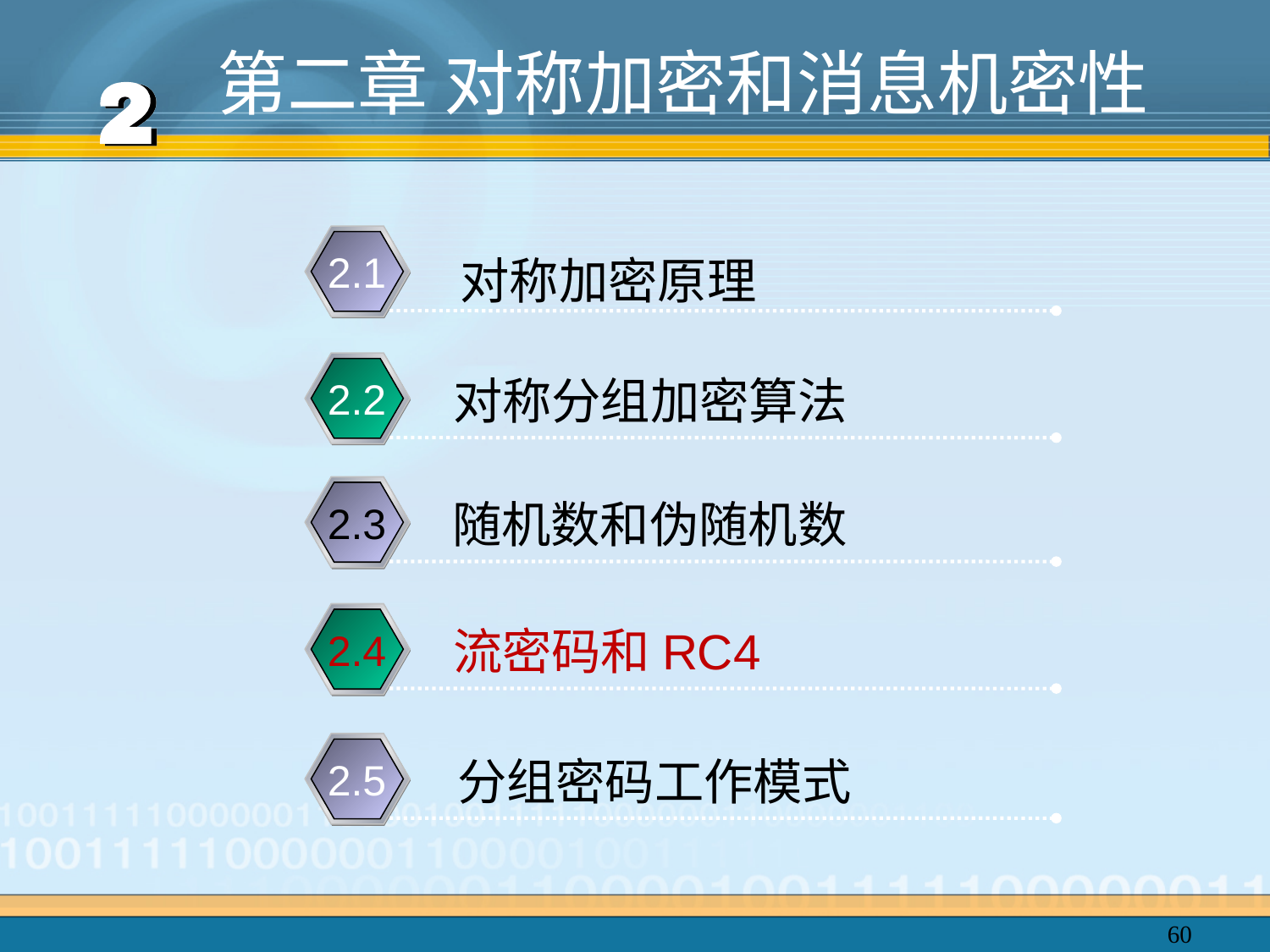

第二章 对称加密和消息机密性
2

2.1
 对称加密原理

对称分组加密算法
2.2

随机数和伪随机数
2.3

流密码和RC4
2.4

分组密码工作模式
2.5

60